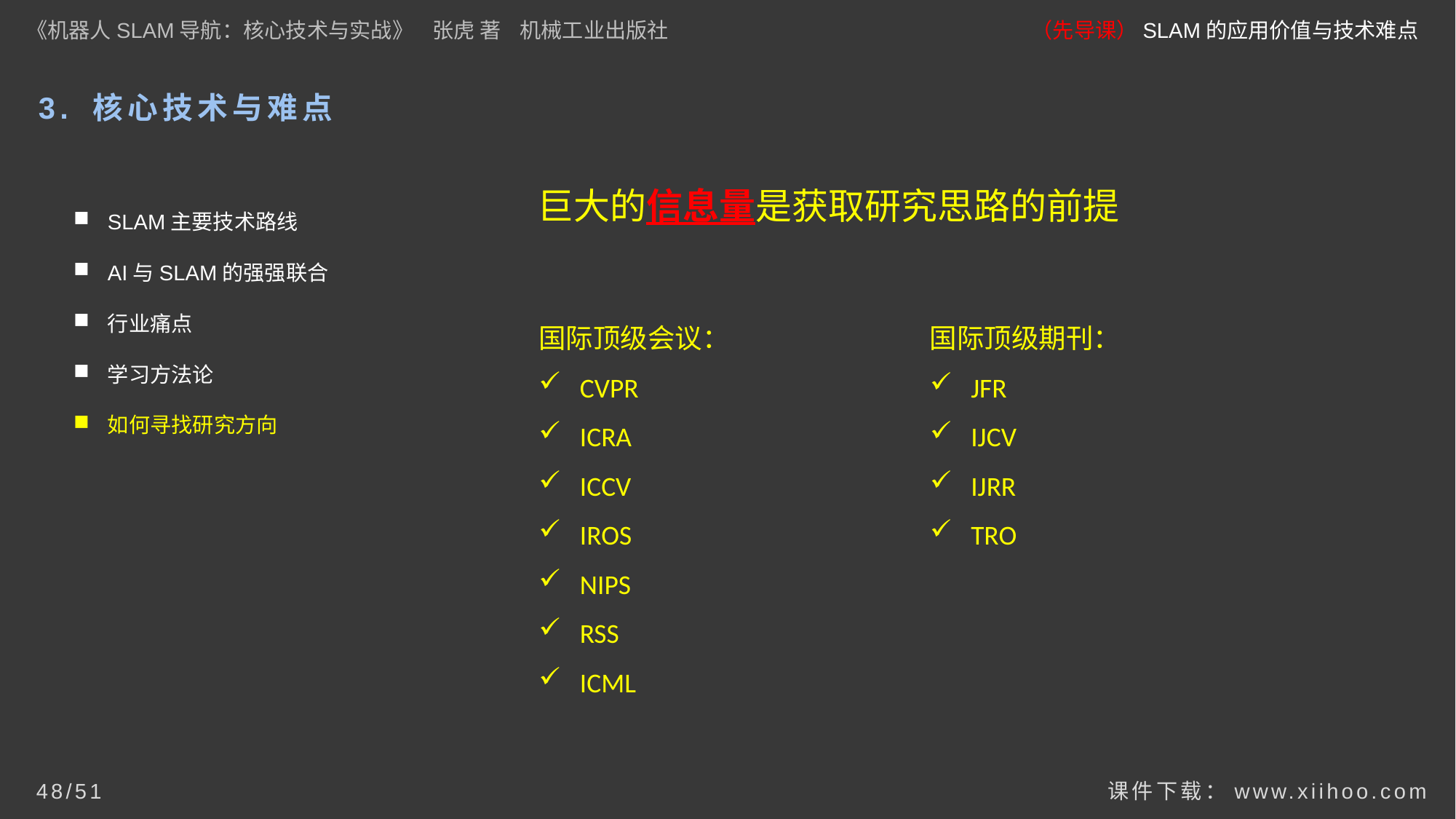

《机器人SLAM导航：核心技术与实战》    张虎 著    机械工业出版社
（先导课）SLAM的应用价值与技术难点
3. 核心技术与难点
SLAM主要技术路线
AI与SLAM的强强联合
行业痛点
学习方法论
如何寻找研究方向
巨大的信息量是获取研究思路的前提
国际顶级会议：
CVPR
ICRA
ICCV
IROS
NIPS
RSS
ICML
国际顶级期刊：
JFR
IJCV
IJRR
TRO
课件下载：www.xiihoo.com
48/51